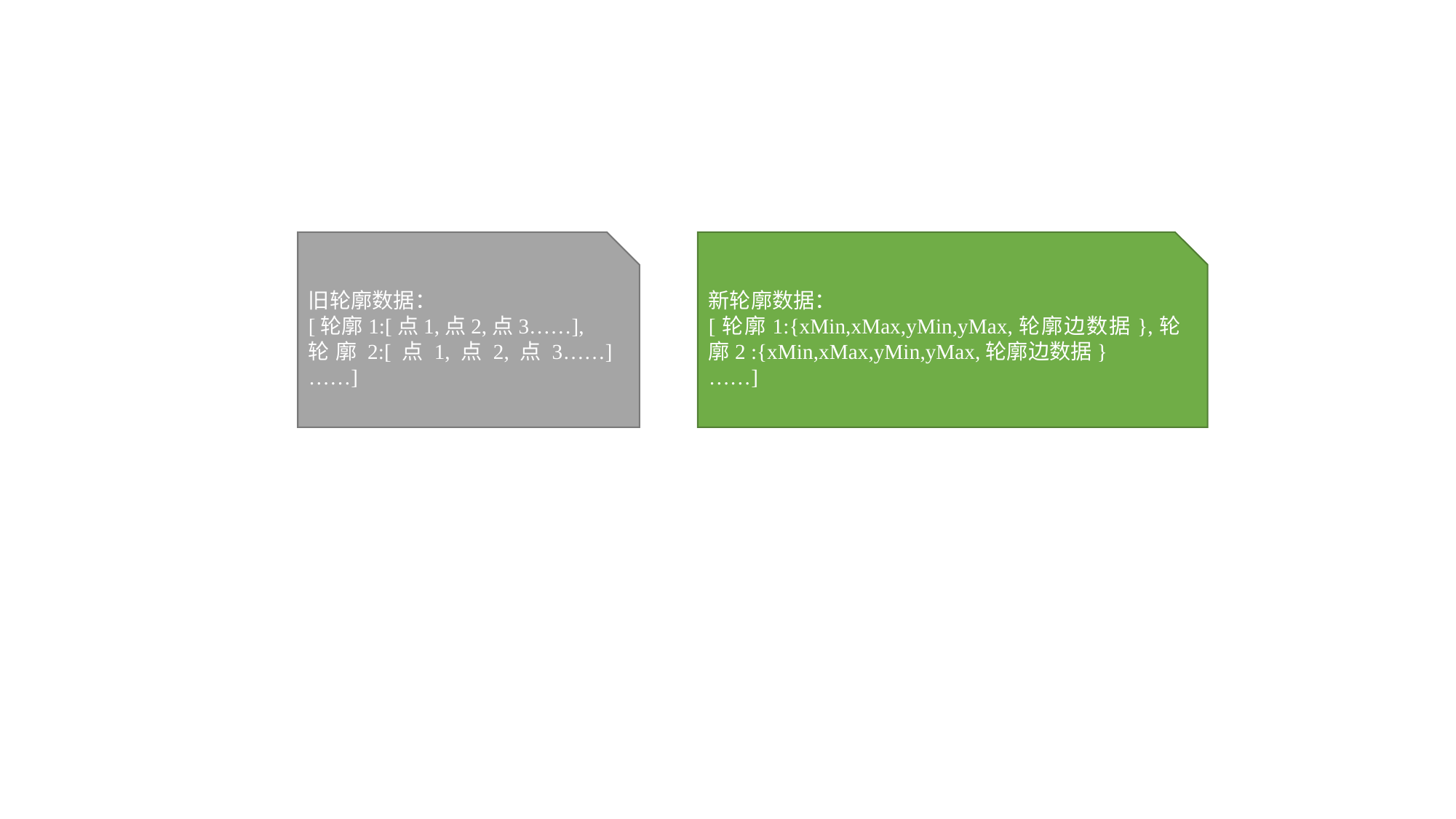

旧轮廓数据：
[轮廓1:[点1,点2,点3……],
轮廓2:[点1,点2,点3……]……]
新轮廓数据：
[轮廓1:{xMin,xMax,yMin,yMax,轮廓边数据},轮廓2 :{xMin,xMax,yMin,yMax,轮廓边数据}
……]